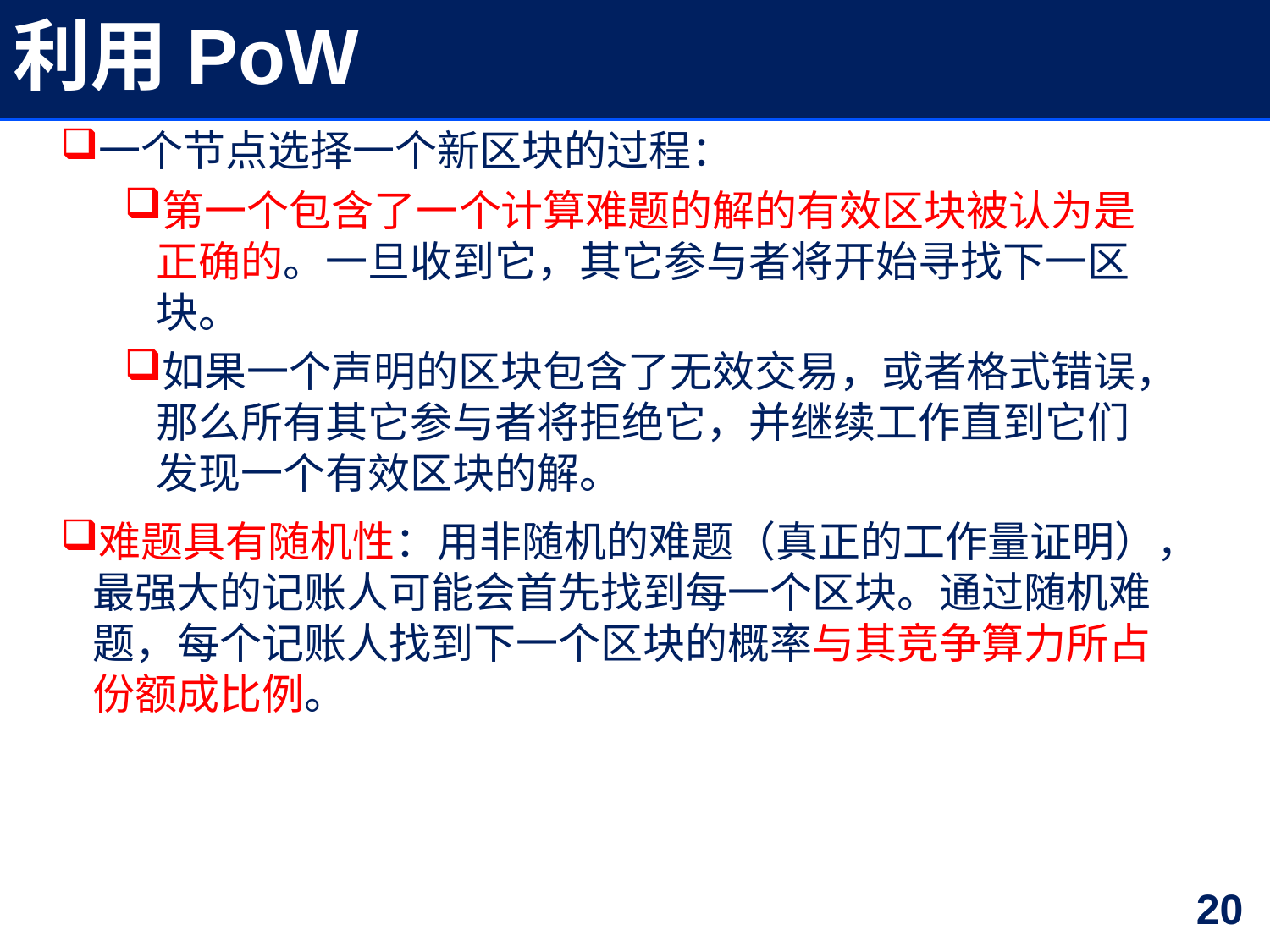

# 利用PoW
一个节点选择一个新区块的过程：
第一个包含了一个计算难题的解的有效区块被认为是正确的。一旦收到它，其它参与者将开始寻找下一区块。
如果一个声明的区块包含了无效交易，或者格式错误，那么所有其它参与者将拒绝它，并继续工作直到它们发现一个有效区块的解。
难题具有随机性：用非随机的难题（真正的工作量证明），最强大的记账人可能会首先找到每一个区块。通过随机难题，每个记账人找到下一个区块的概率与其竞争算力所占份额成比例。

20